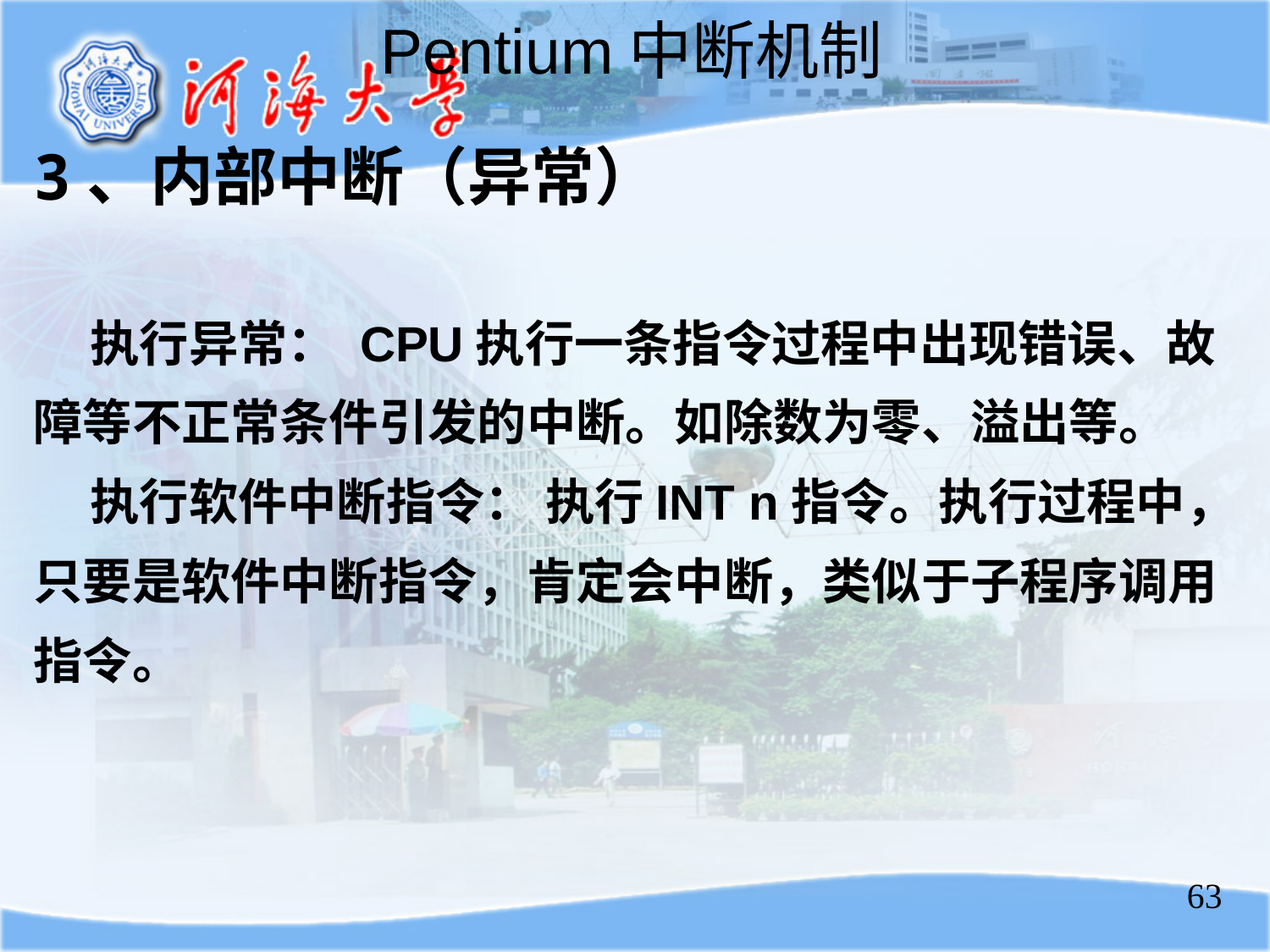

Pentium中断机制
3、内部中断（异常）

    执行异常： CPU执行一条指令过程中出现错误、故障等不正常条件引发的中断。如除数为零、溢出等。
    执行软件中断指令： 执行INT n指令。执行过程中，只要是软件中断指令，肯定会中断，类似于子程序调用指令。
63